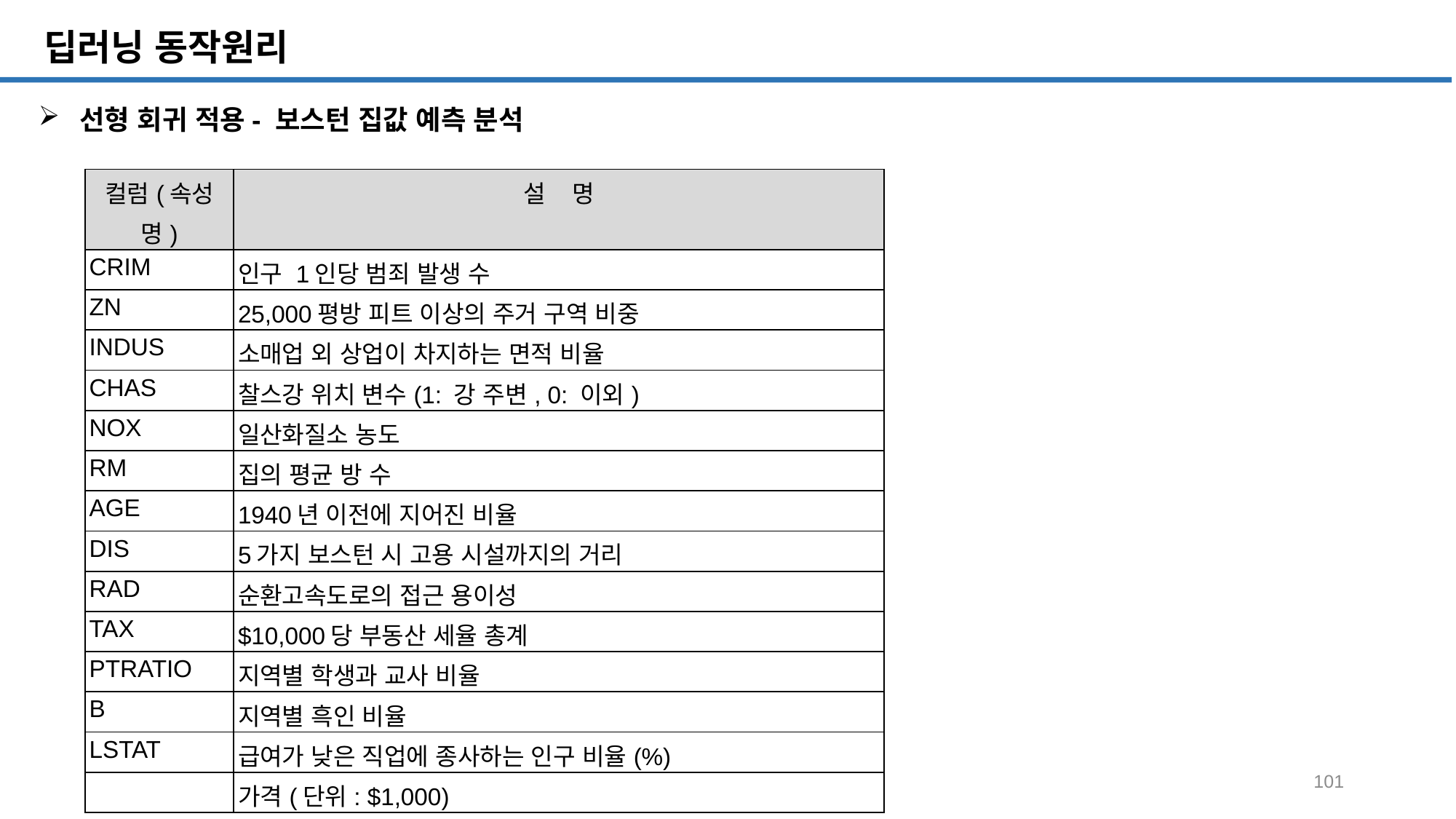

SQL 튜닝 개요
# 딥러닝 동작원리

선형 회귀 적용- 보스턴 집값 예측 분석
| 컬럼(속성명) | 설 명 |
| --- | --- |
| CRIM | 인구 1인당 범죄 발생 수 |
| ZN | 25,000평방 피트 이상의 주거 구역 비중 |
| INDUS | 소매업 외 상업이 차지하는 면적 비율 |
| CHAS | 찰스강 위치 변수(1: 강 주변, 0: 이외) |
| NOX | 일산화질소 농도 |
| RM | 집의 평균 방 수 |
| AGE | 1940년 이전에 지어진 비율 |
| DIS | 5가지 보스턴 시 고용 시설까지의 거리 |
| RAD | 순환고속도로의 접근 용이성 |
| TAX | $10,000당 부동산 세율 총계 |
| PTRATIO | 지역별 학생과 교사 비율 |
| B | 지역별 흑인 비율 |
| LSTAT | 급여가 낮은 직업에 종사하는 인구 비율(%) |
|  | 가격(단위: $1,000) |
101